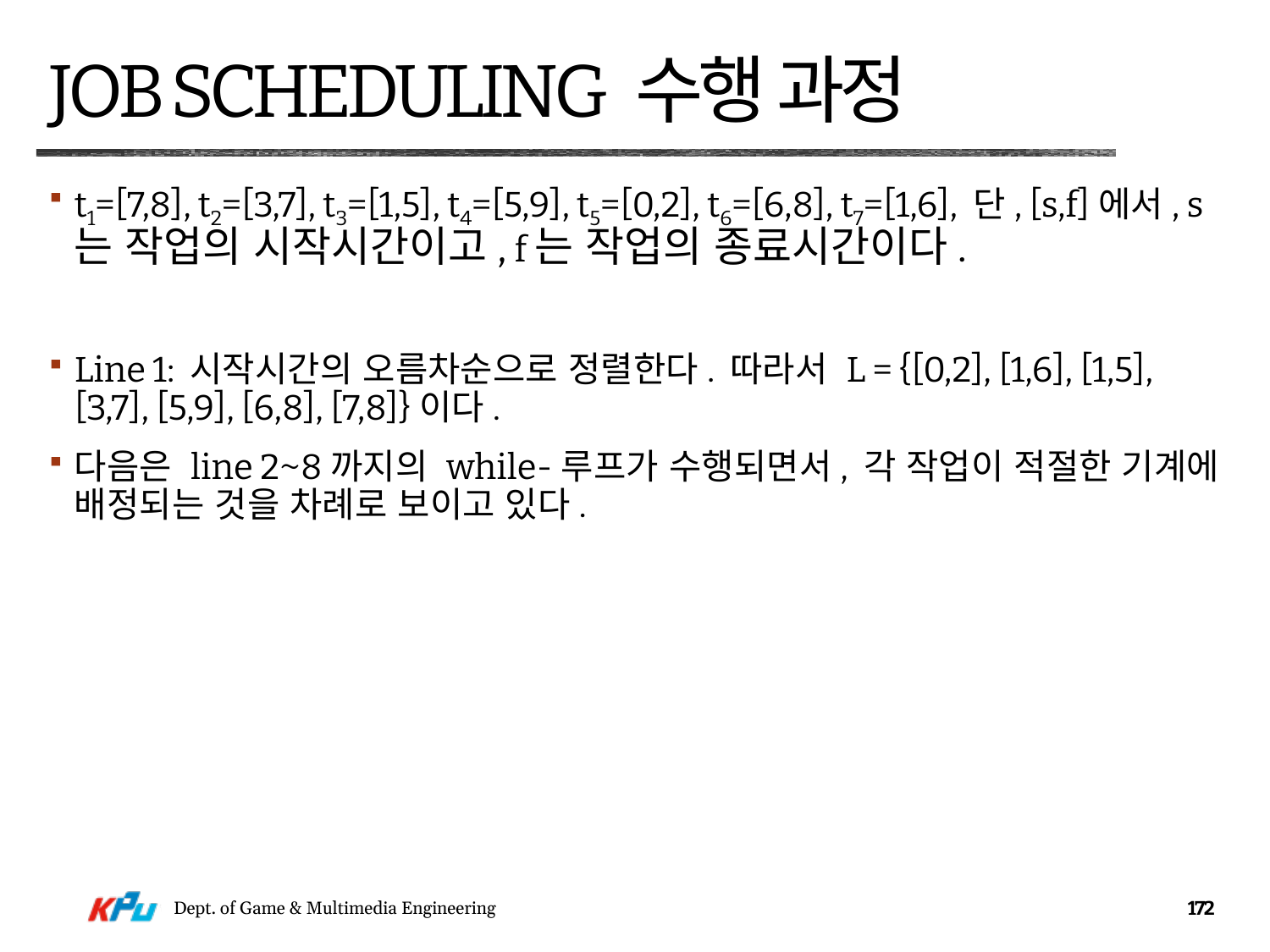

# Job Scheduling 수행 과정
t1=[7,8], t2=[3,7], t3=[1,5], t4=[5,9], t5=[0,2], t6=[6,8], t7=[1,6], 단, [s,f]에서, s는 작업의 시작시간이고, f는 작업의 종료시간이다.

Line 1: 시작시간의 오름차순으로 정렬한다. 따라서 L = {[0,2], [1,6], [1,5], [3,7], [5,9], [6,8], [7,8]}이다.
다음은 line 2~8까지의 while-루프가 수행되면서, 각 작업이 적절한 기계에 배정되는 것을 차례로 보이고 있다.
Dept. of Game & Multimedia Engineering
172